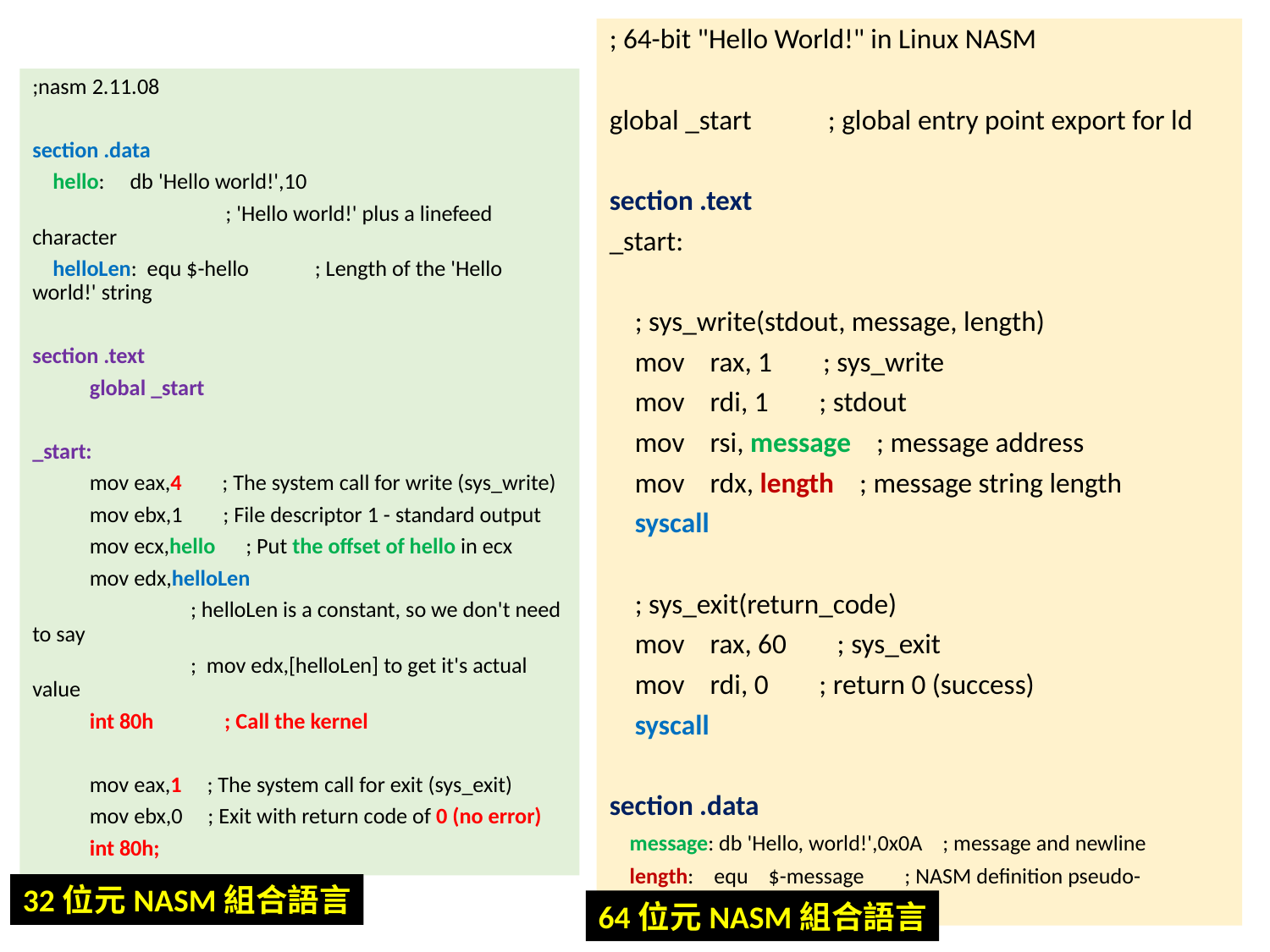

; 64-bit "Hello World!" in Linux NASM

global _start            ; global entry point export for ld

section .text
_start:

    ; sys_write(stdout, message, length)
    mov    rax, 1        ; sys_write
    mov    rdi, 1        ; stdout
    mov    rsi, message    ; message address
    mov    rdx, length    ; message string length
    syscall

    ; sys_exit(return_code)
    mov    rax, 60        ; sys_exit
    mov    rdi, 0        ; return 0 (success)
    syscall

section .data
    message: db 'Hello, world!',0x0A    ; message and newline
    length:    equ    $-message        ; NASM definition pseudo-instruction
;nasm 2.11.08

section .data
    hello:     db 'Hello world!',10
                                      ; 'Hello world!' plus a linefeed character
    helloLen:  equ $-hello             ; Length of the 'Hello world!' string

section .text
	global _start

_start:
	mov eax,4        ; The system call for write (sys_write)
	mov ebx,1        ; File descriptor 1 - standard output
	mov ecx,hello      ; Put the offset of hello in ecx
	mov edx,helloLen
　　　　　　　; helloLen is a constant, so we don't need to say
　　　　　　　;  mov edx,[helloLen] to get it's actual value
	int 80h              ; Call the kernel

	mov eax,1     ; The system call for exit (sys_exit)
	mov ebx,0     ; Exit with return code of 0 (no error)
	int 80h;
32位元NASM組合語言
64位元NASM組合語言